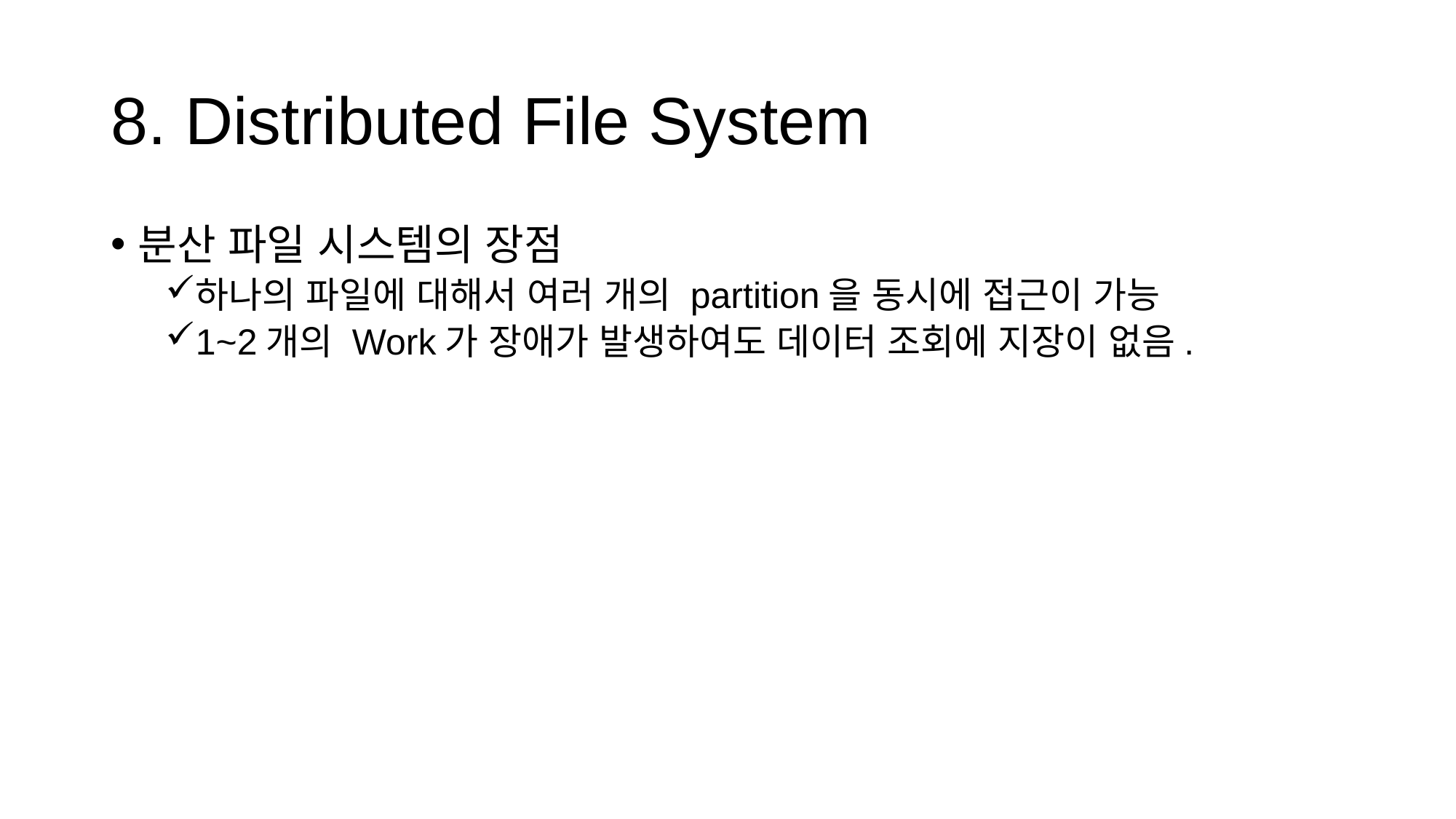

# 8. Distributed File System
분산 파일 시스템의 장점
하나의 파일에 대해서 여러 개의 partition을 동시에 접근이 가능
1~2개의 Work가 장애가 발생하여도 데이터 조회에 지장이 없음.